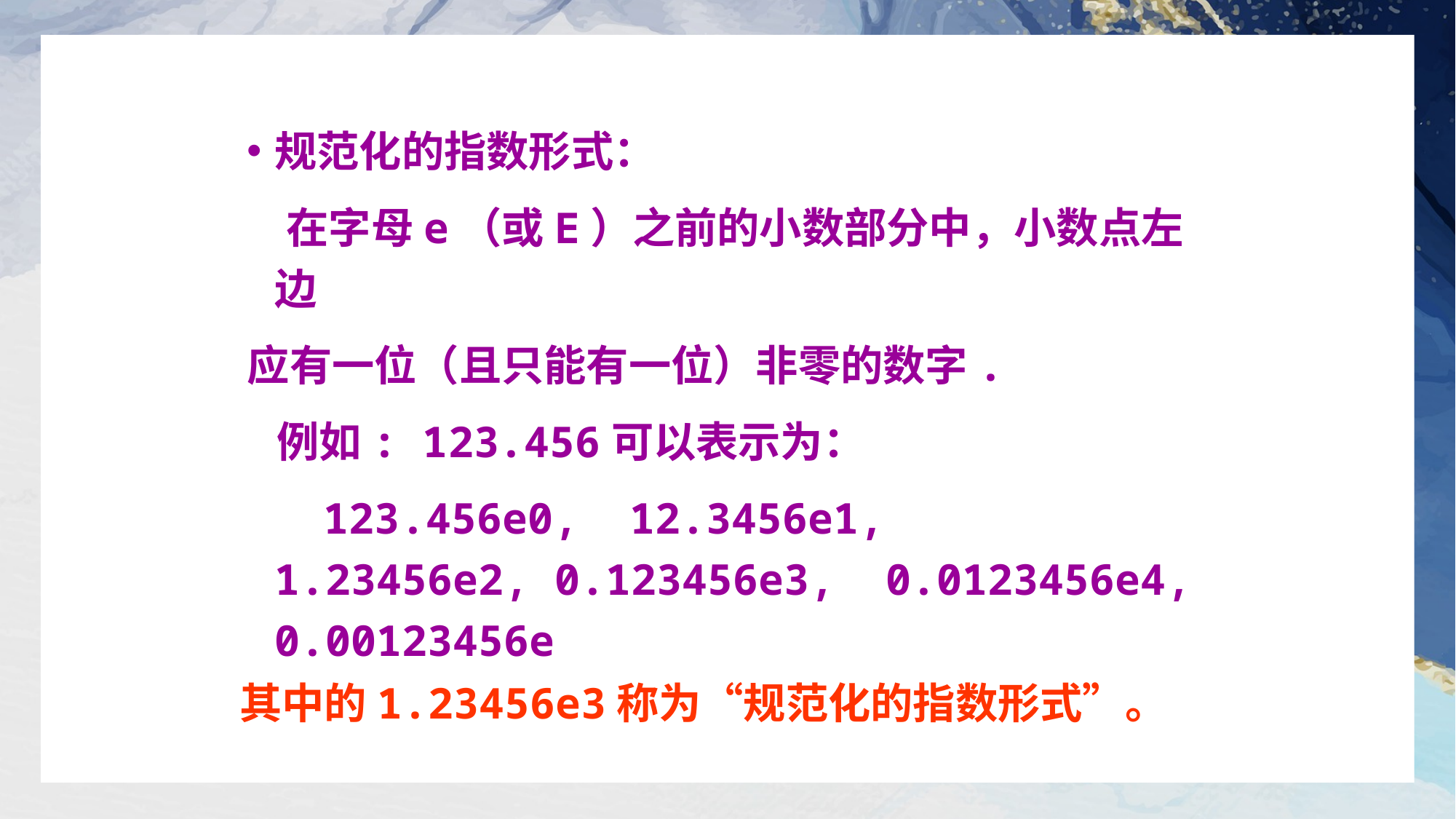

规范化的指数形式：
   在字母e（或E）之前的小数部分中，小数点左边
应有一位（且只能有一位）非零的数字.
  例如: 123.456可以表示为：
   123.456e0,  12.3456e1,   1.23456e2, 0.123456e3,  0.0123456e4, 0.00123456e

其中的1.23456e3称为“规范化的指数形式”。